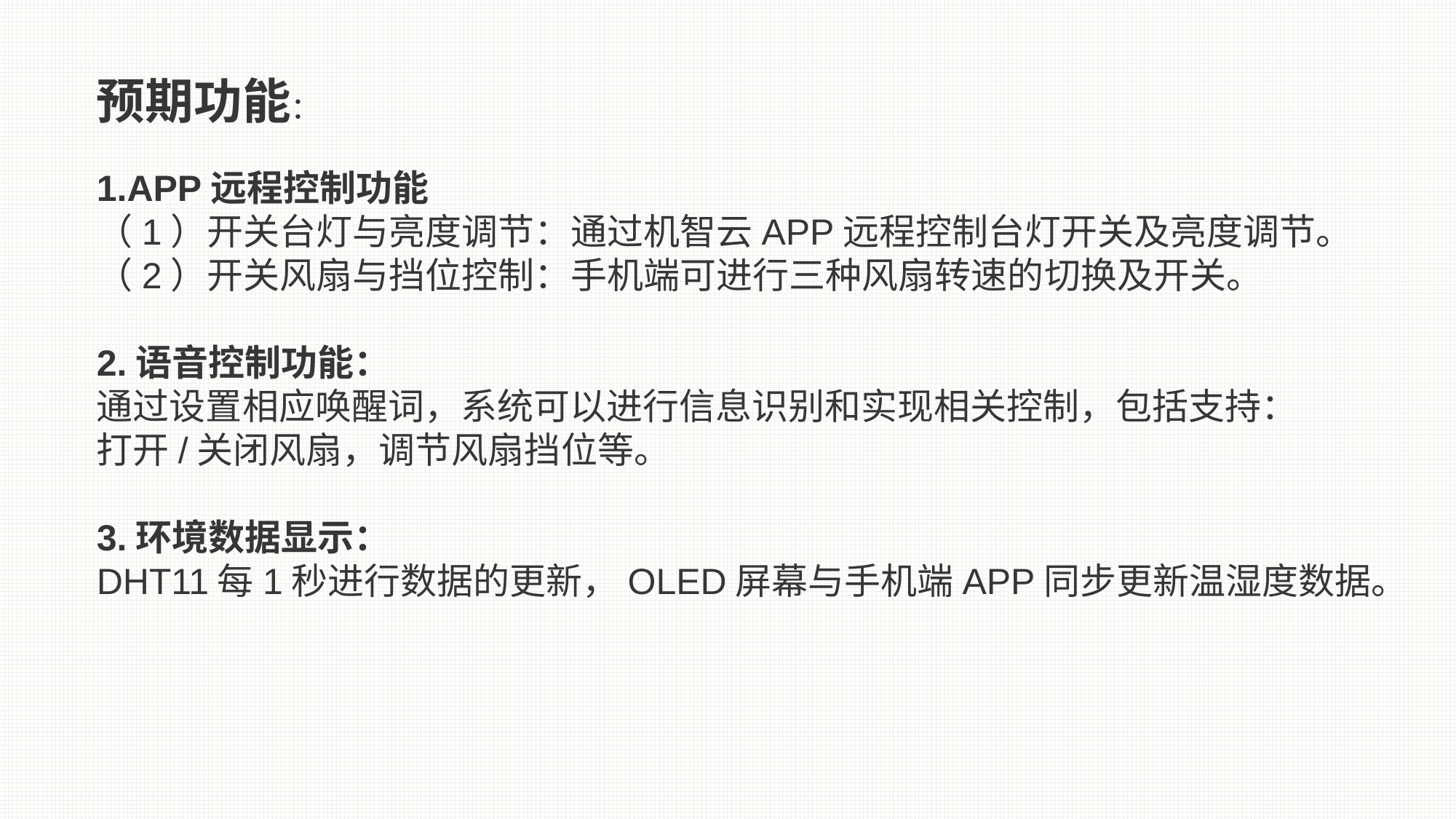

预期功能：

1.APP远程控制功能
（1）开关台灯与亮度调节：通过机智云APP远程控制台灯开关及亮度调节。
（2）开关风扇与挡位控制：手机端可进行三种风扇转速的切换及开关。

2.语音控制功能：
通过设置相应唤醒词，系统可以进行信息识别和实现相关控制，包括支持：
打开/关闭风扇，调节风扇挡位等。

3.环境数据显示：
DHT11每1秒进行数据的更新，OLED屏幕与手机端APP同步更新温湿度数据。